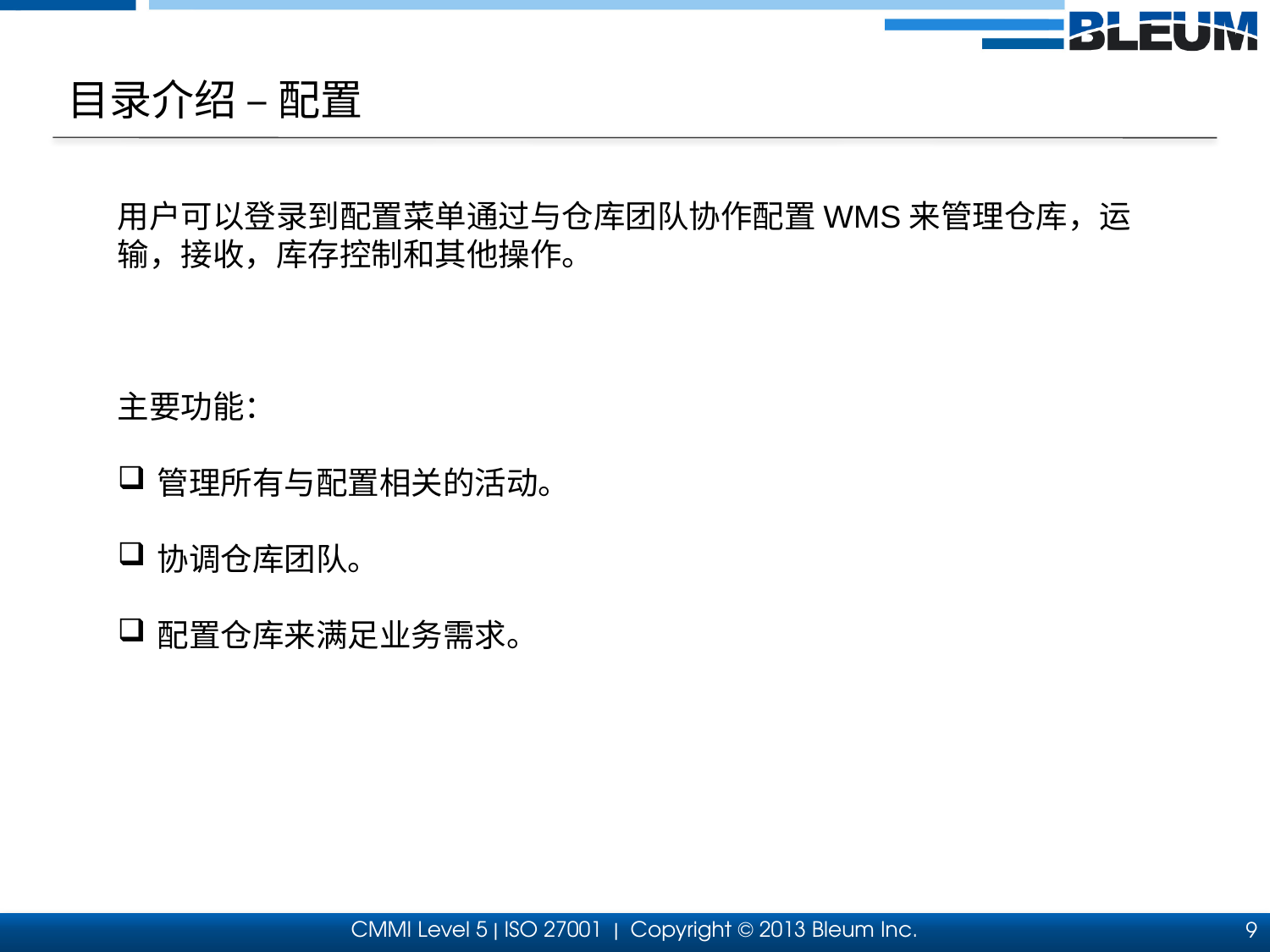

目录介绍 – 配置

用户可以登录到配置菜单通过与仓库团队协作配置WMS来管理仓库，运输，接收，库存控制和其他操作。

主要功能：

管理所有与配置相关的活动。

协调仓库团队。

配置仓库来满足业务需求。

9